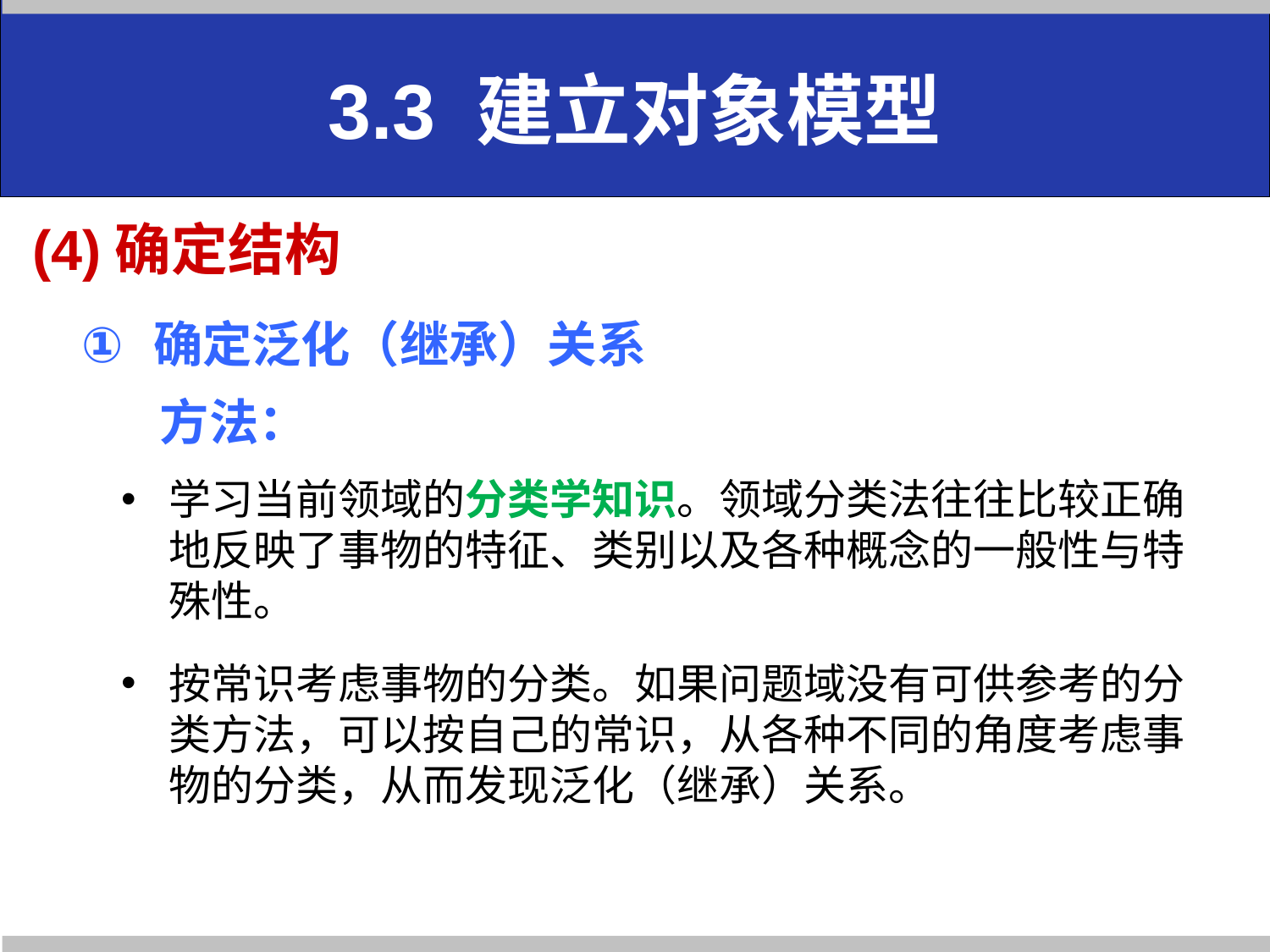

3.3 建立对象模型
# (4)确定结构
确定泛化（继承）关系
     方法：
学习当前领域的分类学知识。领域分类法往往比较正确地反映了事物的特征、类别以及各种概念的一般性与特殊性。
按常识考虑事物的分类。如果问题域没有可供参考的分类方法，可以按自己的常识，从各种不同的角度考虑事物的分类，从而发现泛化（继承）关系。
191